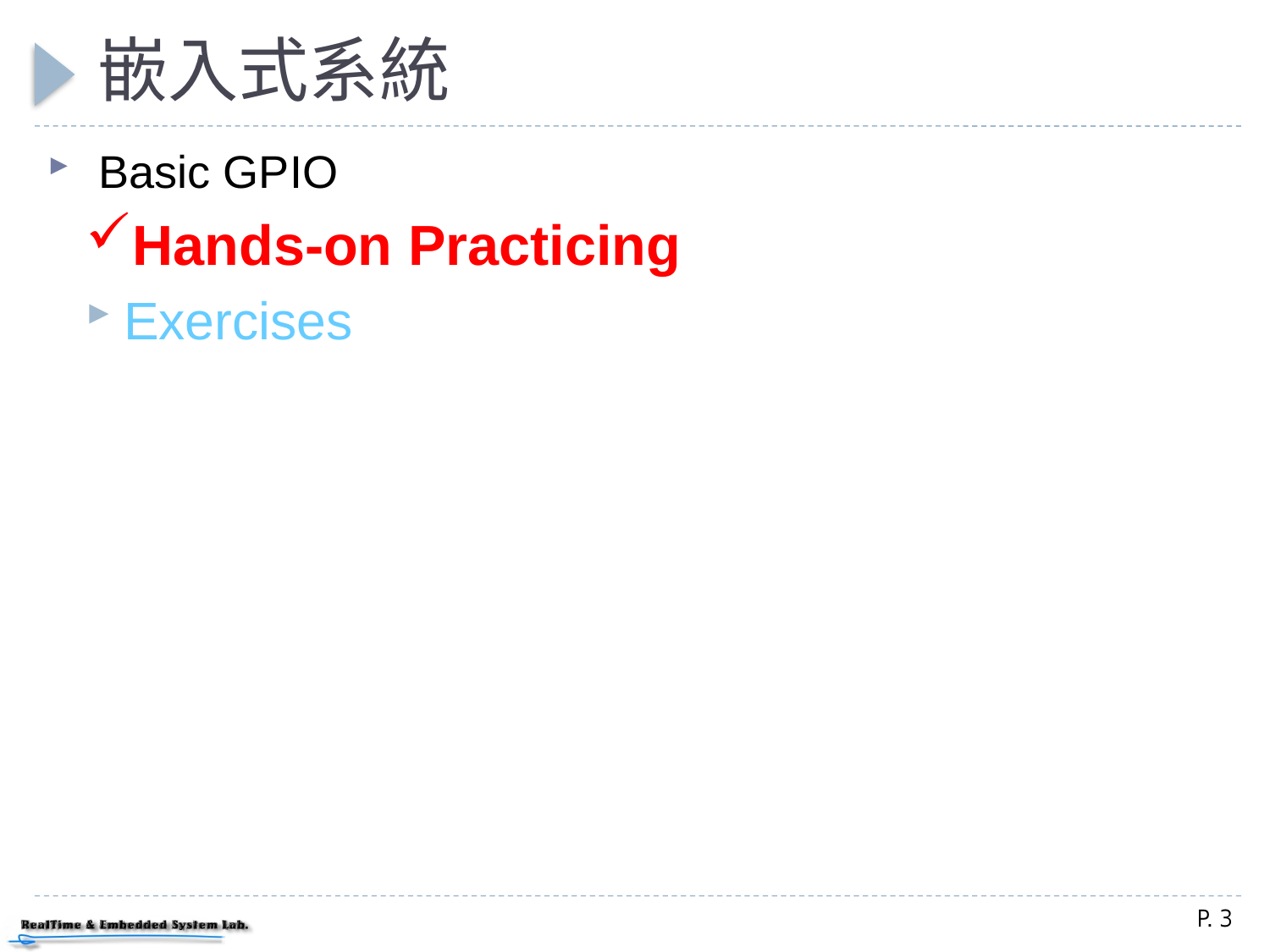

# 嵌入式系統
 Basic GPIO
Hands-on Practicing
Exercises